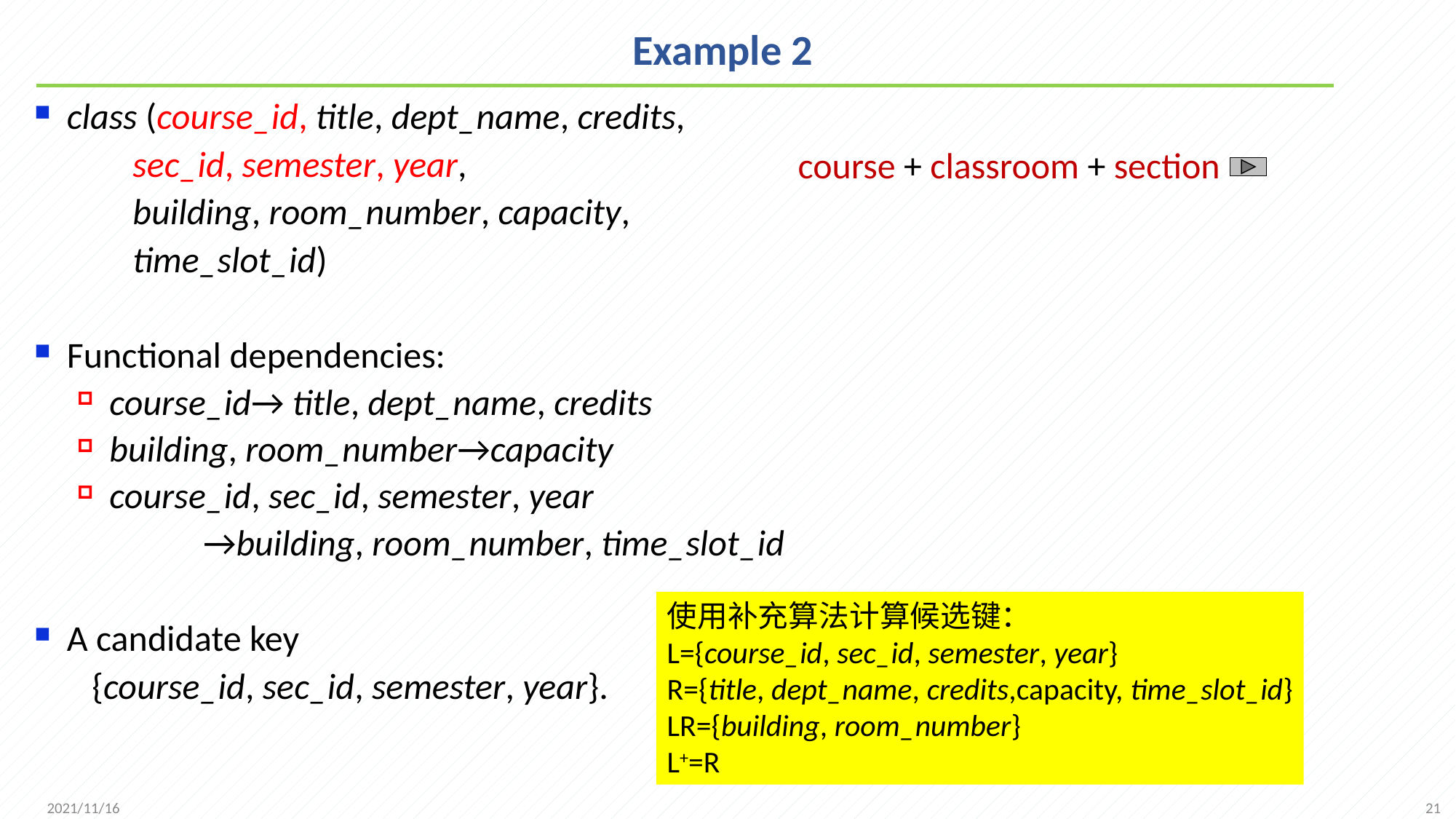

# Example 2
class (course_id, title, dept_name, credits,
            sec_id, semester, year,
            building, room_number, capacity,
            time_slot_id)

Functional dependencies:
course_id→ title, dept_name, credits
building, room_number→capacity
course_id, sec_id, semester, year
               →building, room_number, time_slot_id

A candidate key
       {course_id, sec_id, semester, year}.

course + classroom + section

使用补充算法计算候选键：
L={course_id, sec_id, semester, year}
R={title, dept_name, credits,capacity, time_slot_id}
LR={building, room_number}
L+=R
21
2021/11/16